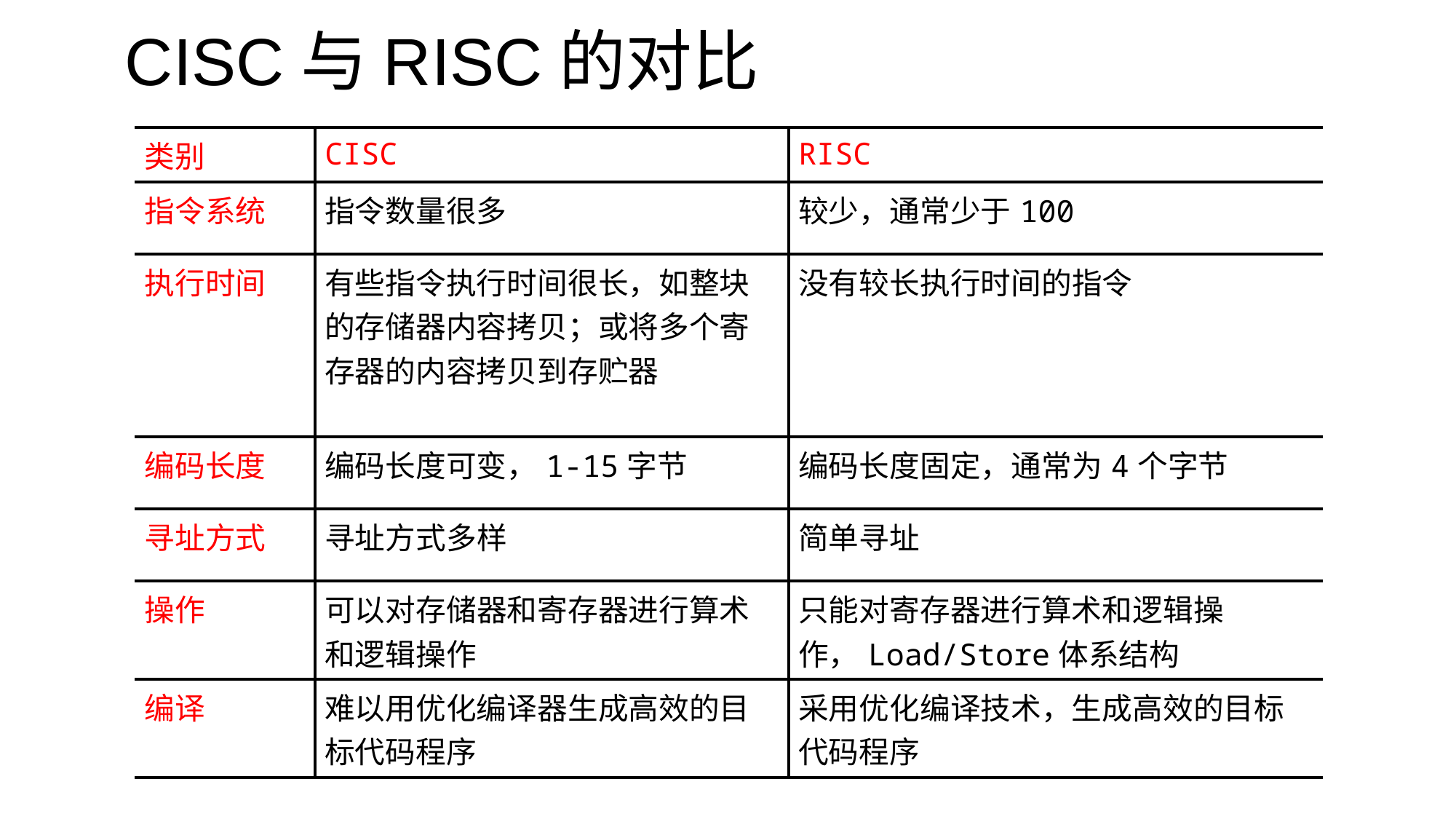

# CISC与RISC的对比
| 类别 | CISC | RISC |
| --- | --- | --- |
| 指令系统 | 指令数量很多 | 较少，通常少于100 |
| 执行时间 | 有些指令执行时间很长，如整块的存储器内容拷贝；或将多个寄存器的内容拷贝到存贮器 | 没有较长执行时间的指令 |
| 编码长度 | 编码长度可变，1-15字节 | 编码长度固定，通常为4个字节 |
| 寻址方式 | 寻址方式多样 | 简单寻址 |
| 操作 | 可以对存储器和寄存器进行算术和逻辑操作 | 只能对寄存器进行算术和逻辑操作，Load/Store体系结构 |
| 编译 | 难以用优化编译器生成高效的目标代码程序 | 采用优化编译技术，生成高效的目标代码程序 |